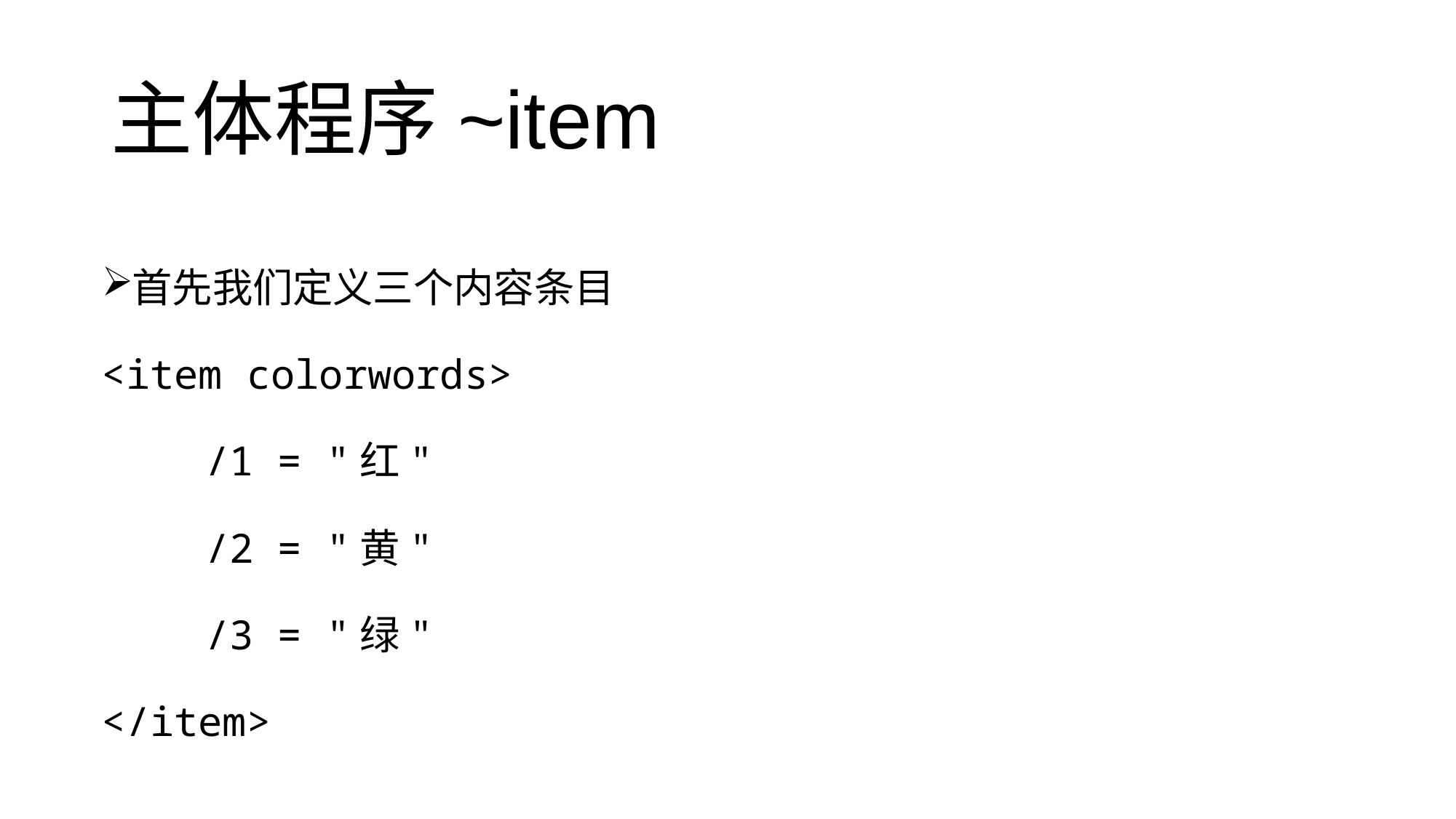

# 主体程序~item
首先我们定义三个内容条目
<item colorwords>
	/1 = "红"
	/2 = "黄"
	/3 = "绿"
</item>